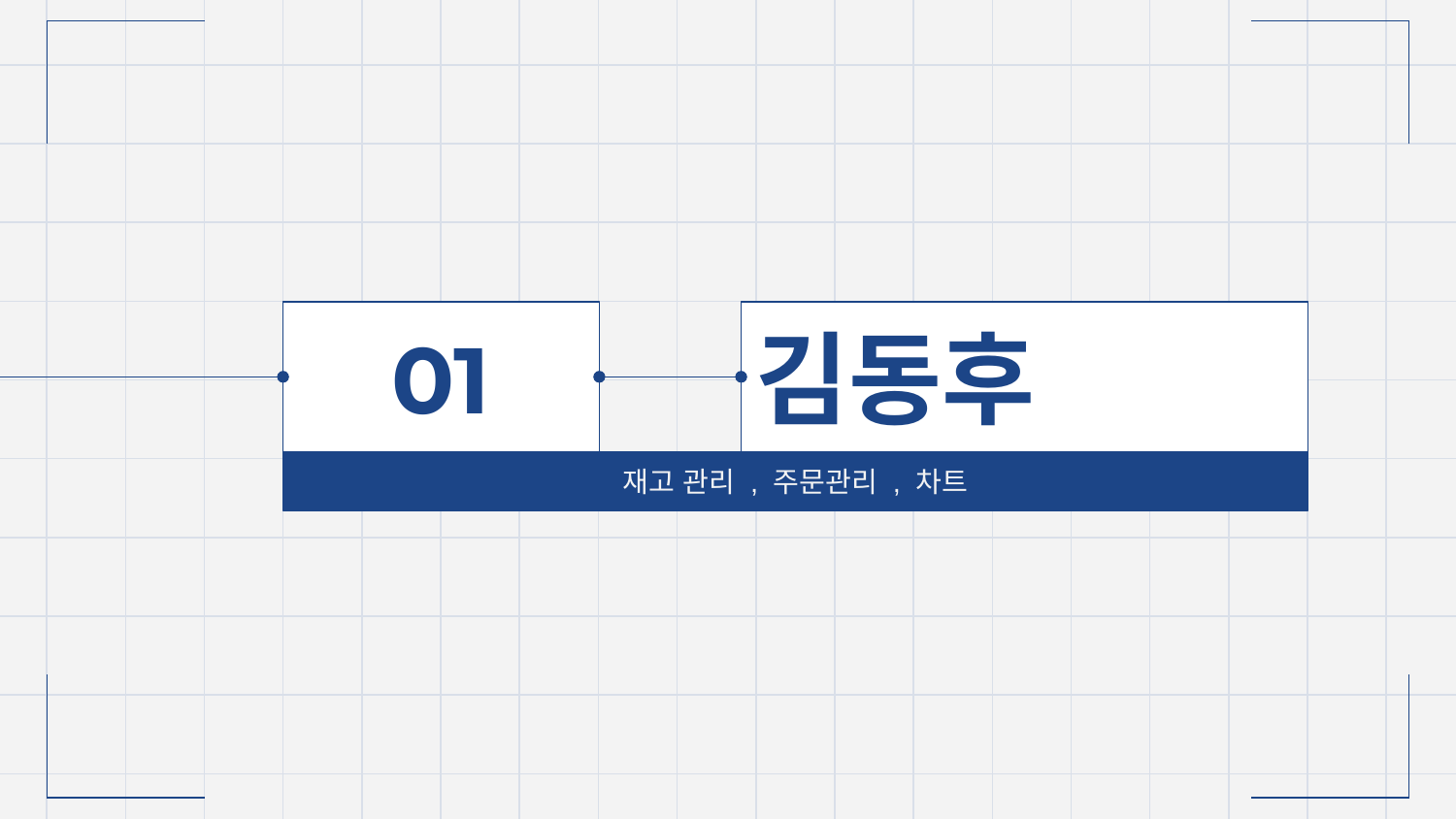

01
# 김동후
재고 관리 , 주문관리 , 차트